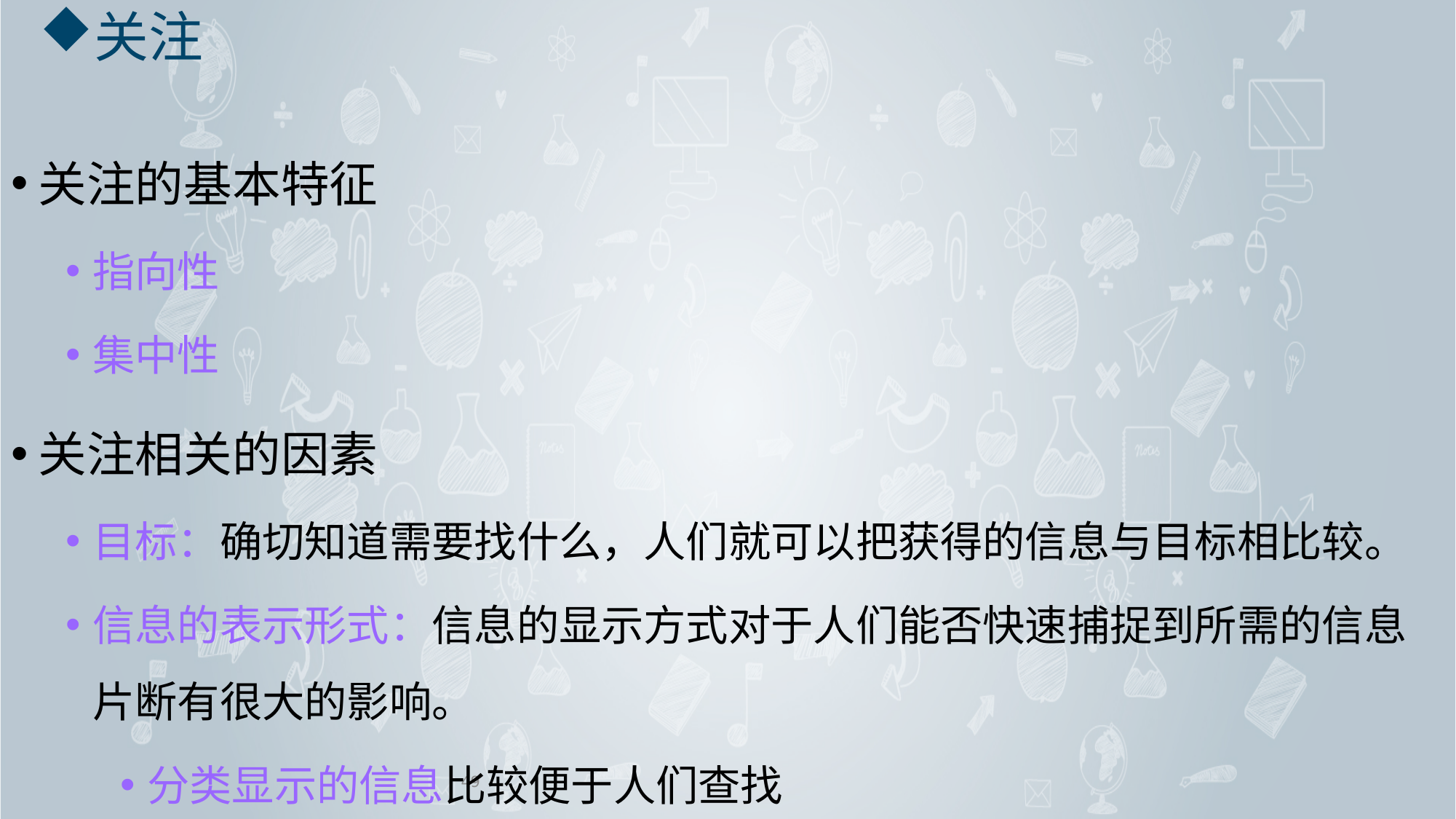

# 关注

关注的基本特征
指向性
集中性
关注相关的因素
目标：确切知道需要找什么，人们就可以把获得的信息与目标相比较。
信息的表示形式：信息的显示方式对于人们能否快速捕捉到所需的信息片断有很大的影响。
分类显示的信息比较便于人们查找
49